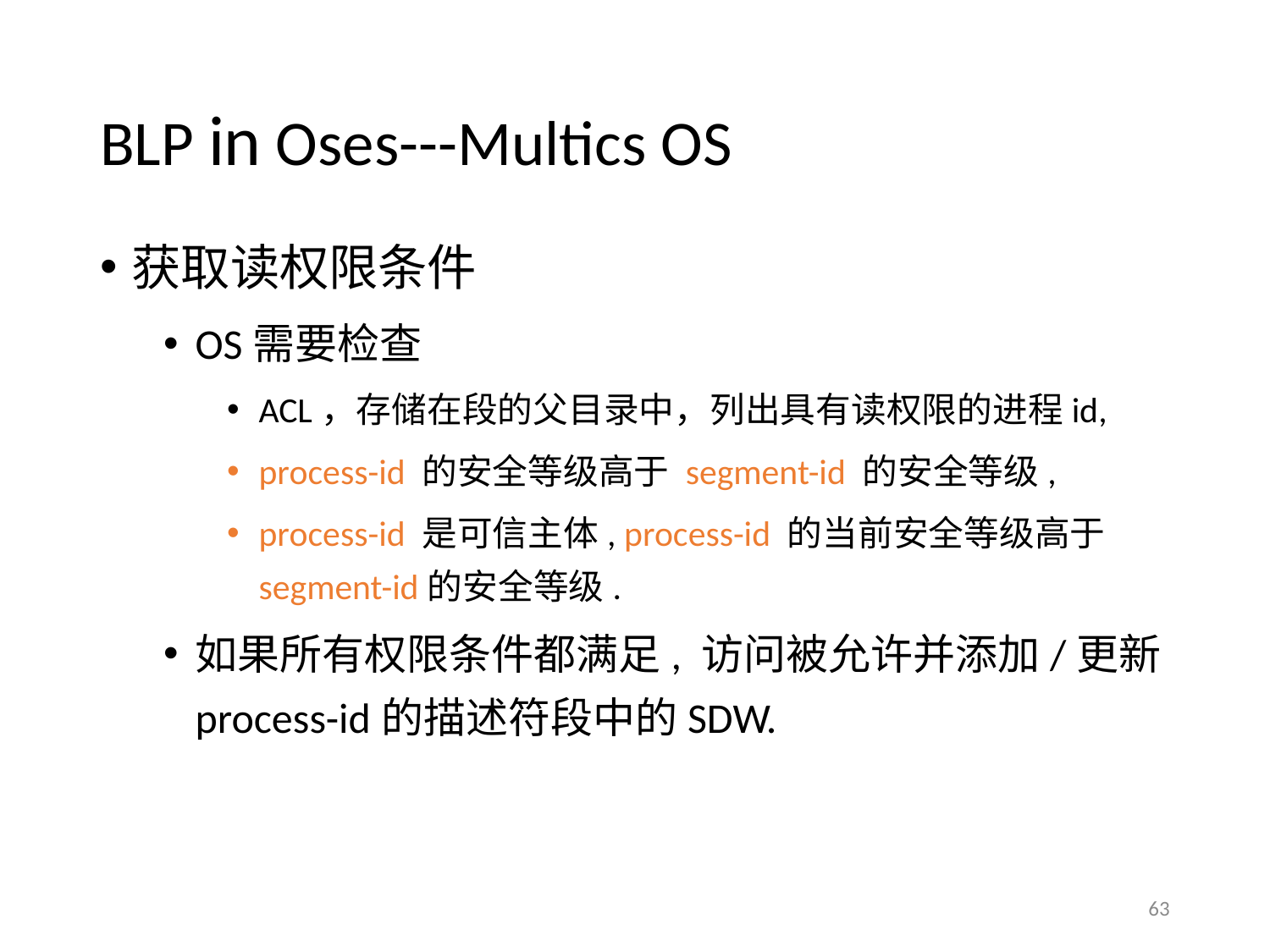

# BLP in Oses---Multics OS
获取读权限条件
OS需要检查
ACL，存储在段的父目录中，列出具有读权限的进程id,
process-id 的安全等级高于 segment-id 的安全等级,
process-id 是可信主体, process-id 的当前安全等级高于 segment-id的安全等级.
如果所有权限条件都满足, 访问被允许并添加/更新process-id的描述符段中的SDW.
63